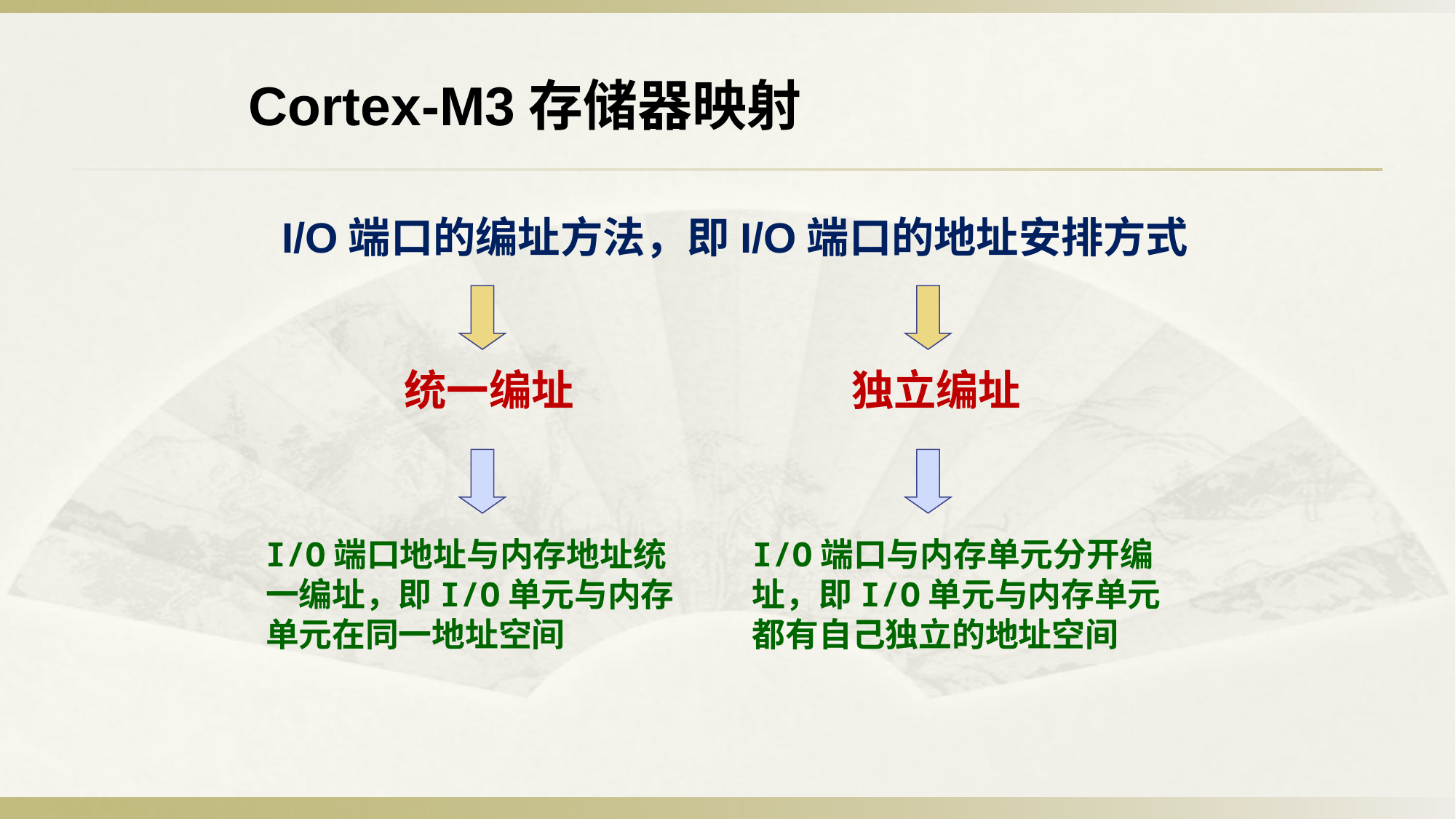

Cortex-M3存储器映射
I/O端口的编址方法，即I/O端口的地址安排方式

统一编址
独立编址

I/O端口地址与内存地址统一编址，即I/O单元与内存单元在同一地址空间
I/O端口与内存单元分开编址，即I/O单元与内存单元都有自己独立的地址空间